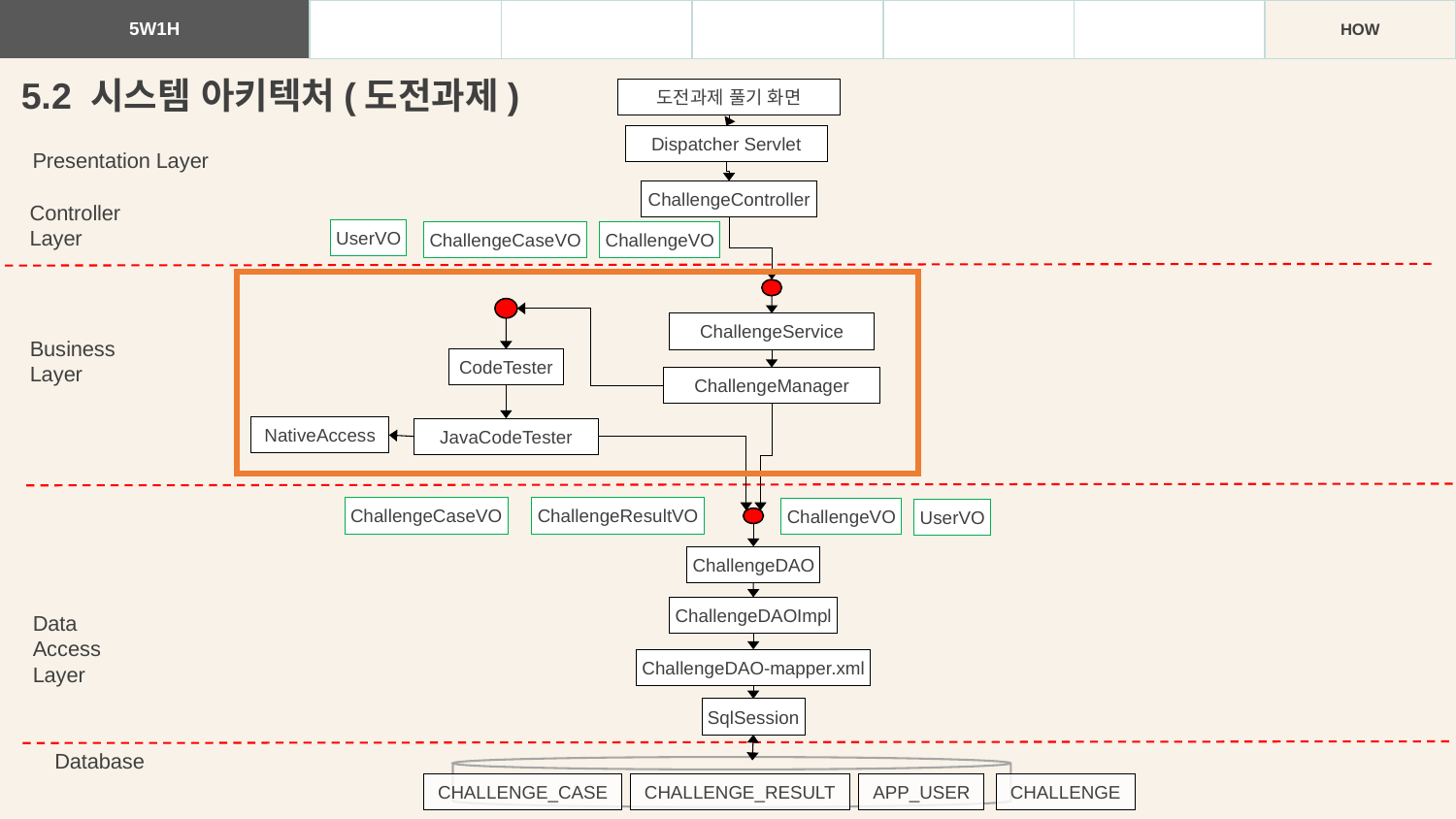

| 5W1H | WHAT | WHY | WHO | WHEN | WHERE | HOW |
| --- | --- | --- | --- | --- | --- | --- |
5.2 시스템 아키텍처(도전과제)
도전과제 풀기 화면
Dispatcher Servlet
Presentation Layer
ChallengeController
Controller
Layer
UserVO
ChallengeVO
ChallengeCaseVO

ChallengeService
Business
Layer
CodeTester
ChallengeManager
NativeAccess
JavaCodeTester
ChallengeResultVO
ChallengeCaseVO
ChallengeVO
UserVO

ChallengeDAO
ChallengeDAOImpl
Data
Access
Layer
ChallengeDAO-mapper.xml
SqlSession
Database

CHALLENGE_CASE
CHALLENGE_RESULT
APP_USER
CHALLENGE